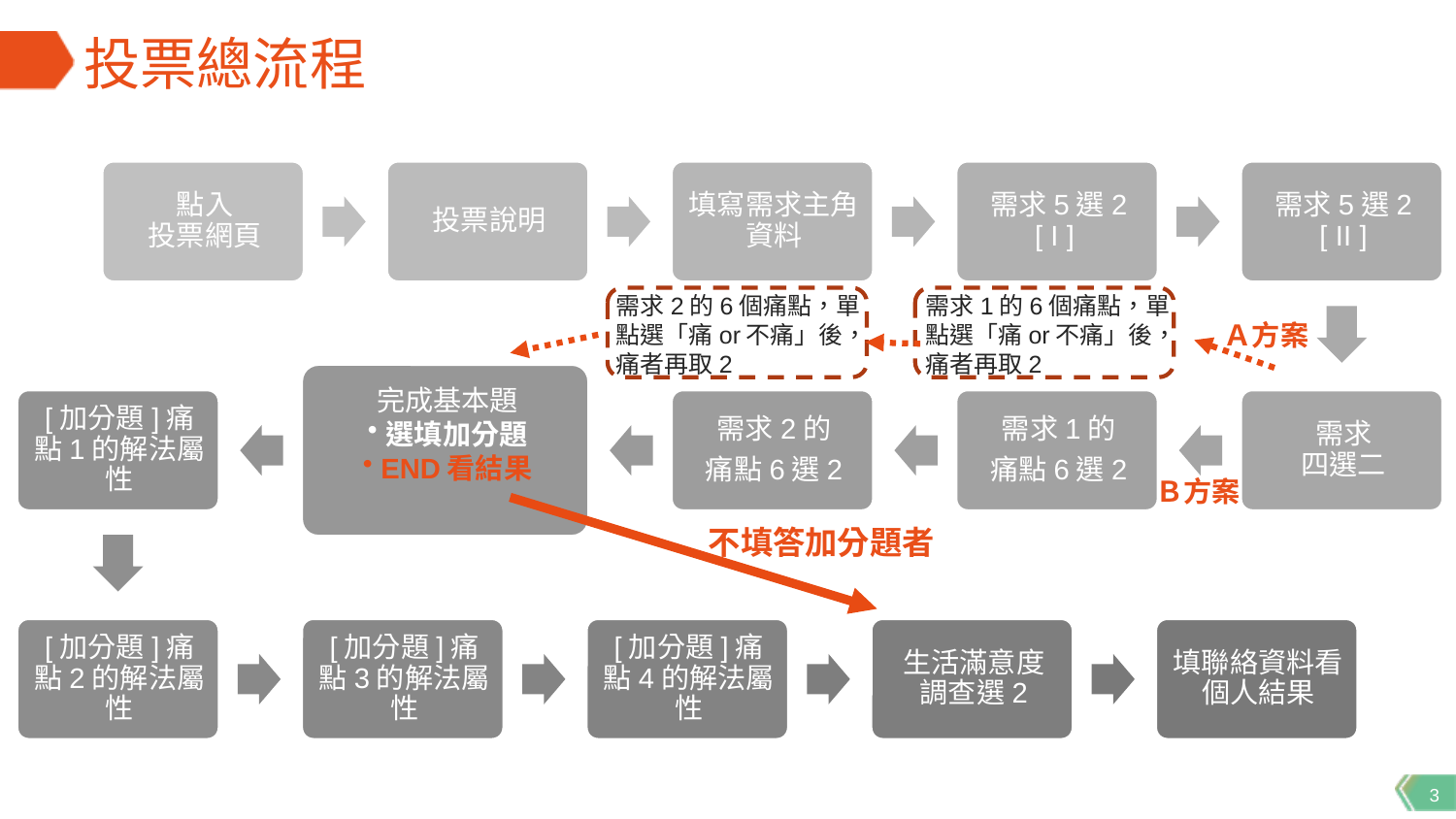

點入
投票網頁

投票說明

填寫需求主角資料

需求5選2
[ I ]

需求5選2
[ II ]

需求
四選二

需求1的
痛點6選2

需求2的
痛點6選2

完成基本題
選填加分題
END看結果

[加分題]痛點1的解法屬性

[加分題]痛點2的解法屬性

[加分題]痛點3的解法屬性

[加分題]痛點4的解法屬性

生活滿意度
調查選2

填聯絡資料看個人結果
# 投票總流程
需求2的6個痛點，單點選「痛or不痛」後，痛者再取2
需求1的6個痛點，單點選「痛or不痛」後，痛者再取2

Ａ方案
Ｂ方案
不填答加分題者
3